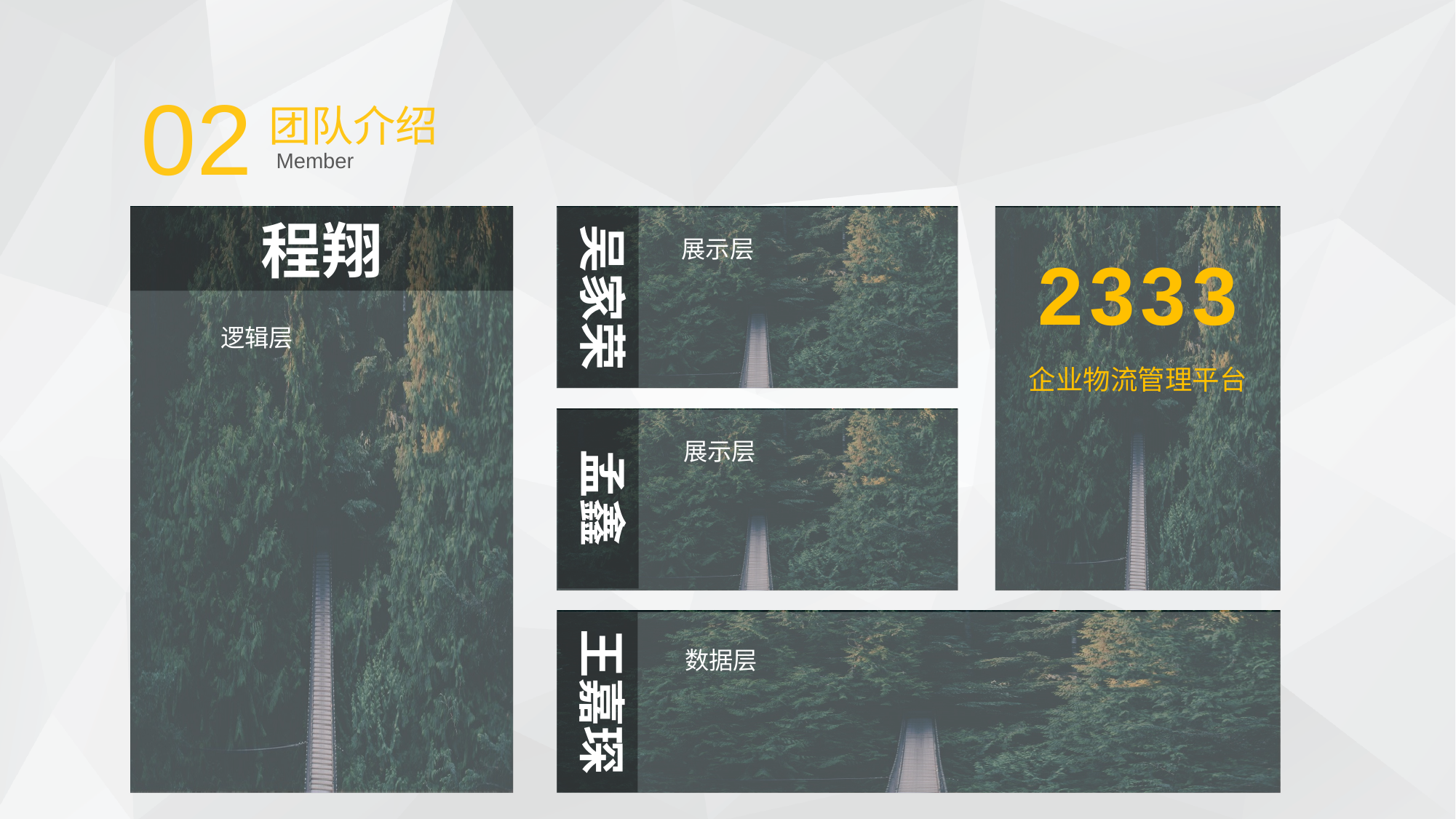

02
团队介绍
Member

程翔
吴家荣
     展示层
2333
         逻辑层
企业物流管理平台
孟鑫

     展示层

王嘉琛
数据层